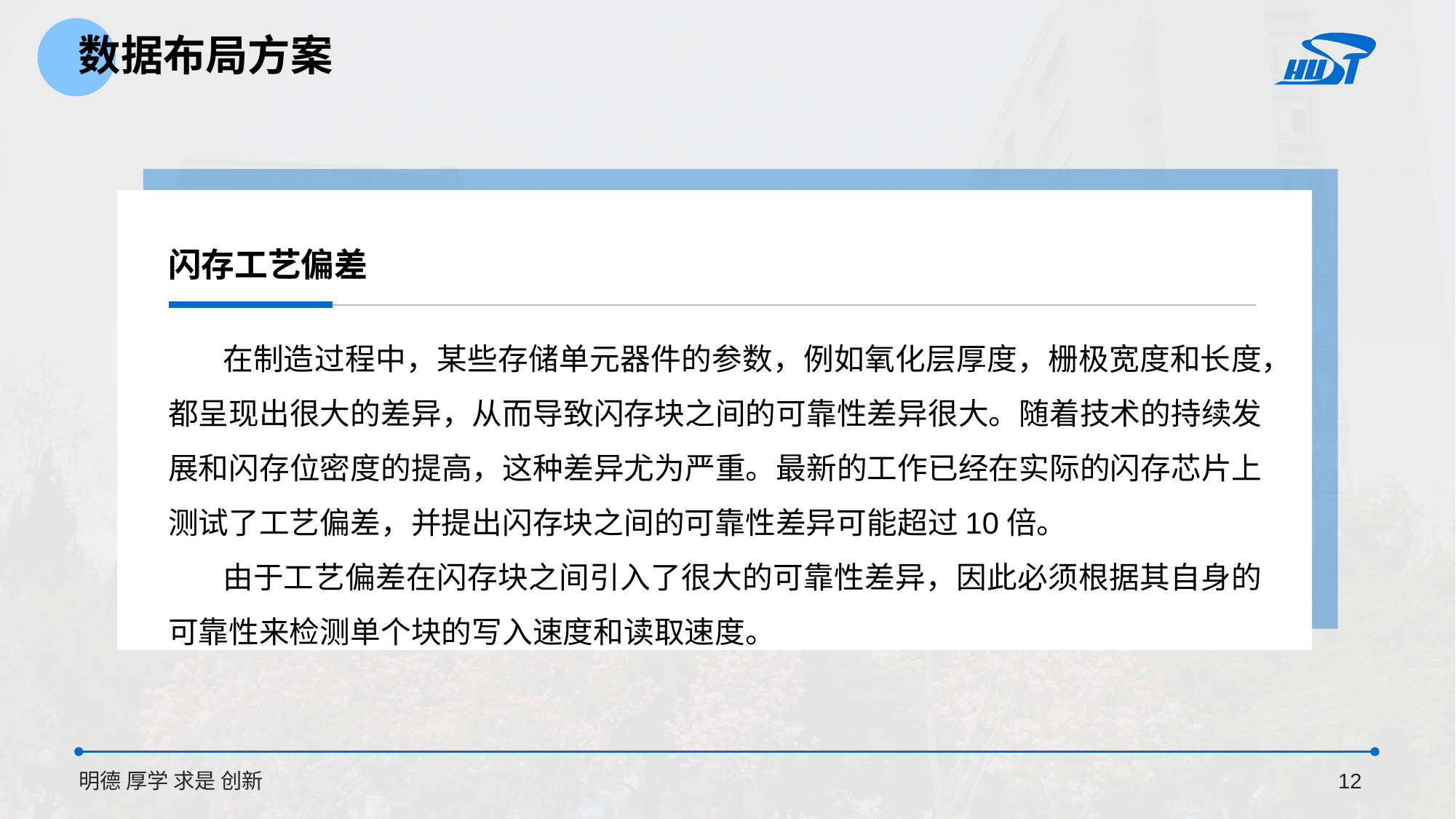

数据布局方案

闪存工艺偏差
在制造过程中，某些存储单元器件的参数，例如氧化层厚度，栅极宽度和长度，都呈现出很大的差异，从而导致闪存块之间的可靠性差异很大。随着技术的持续发展和闪存位密度的提高，这种差异尤为严重。最新的工作已经在实际的闪存芯片上测试了工艺偏差，并提出闪存块之间的可靠性差异可能超过10倍。
由于工艺偏差在闪存块之间引入了很大的可靠性差异，因此必须根据其自身的可靠性来检测单个块的写入速度和读取速度。